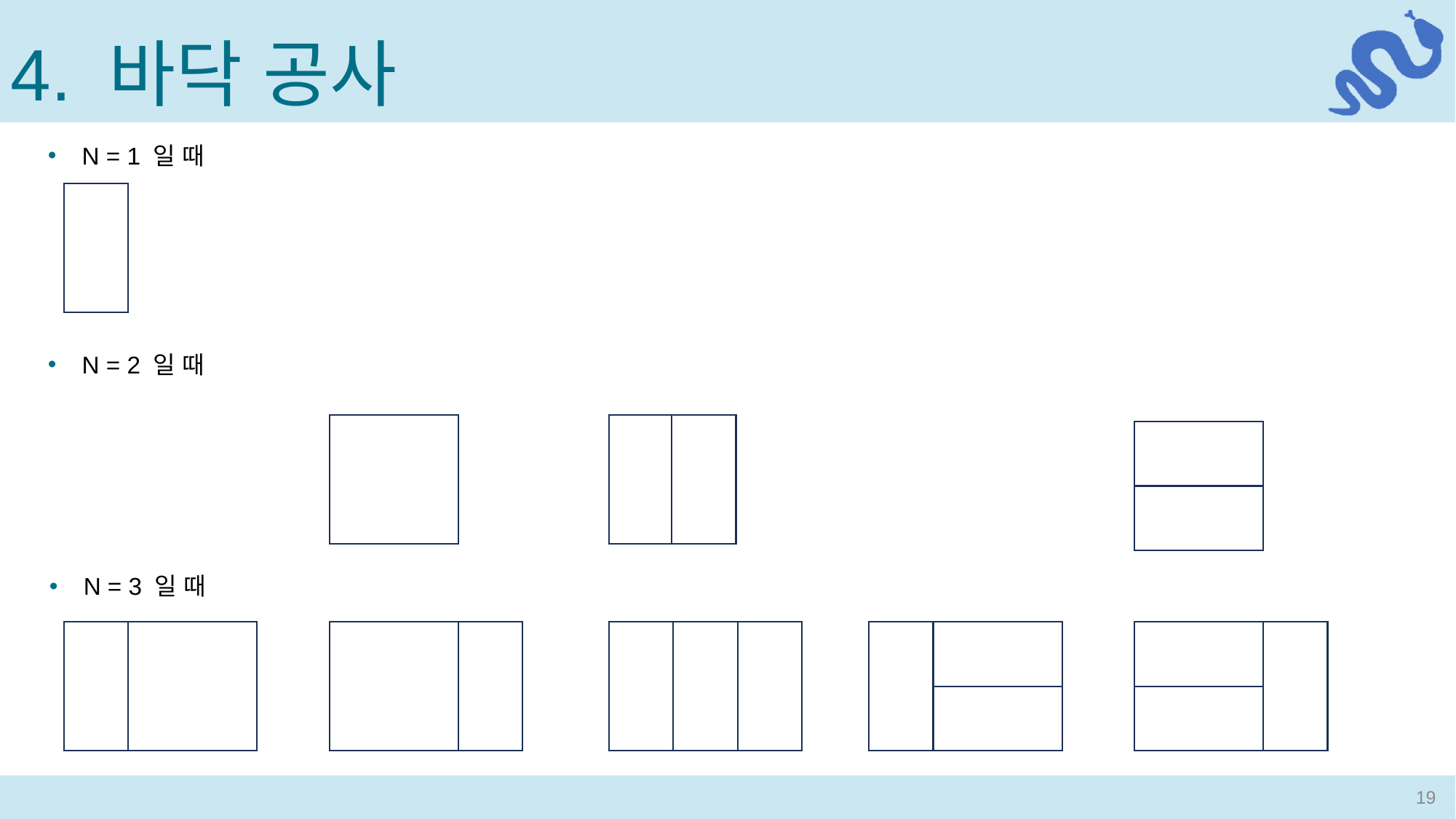

4. 바닥 공사
N = 1 일 때

N = 2 일 때

N = 3 일 때

19